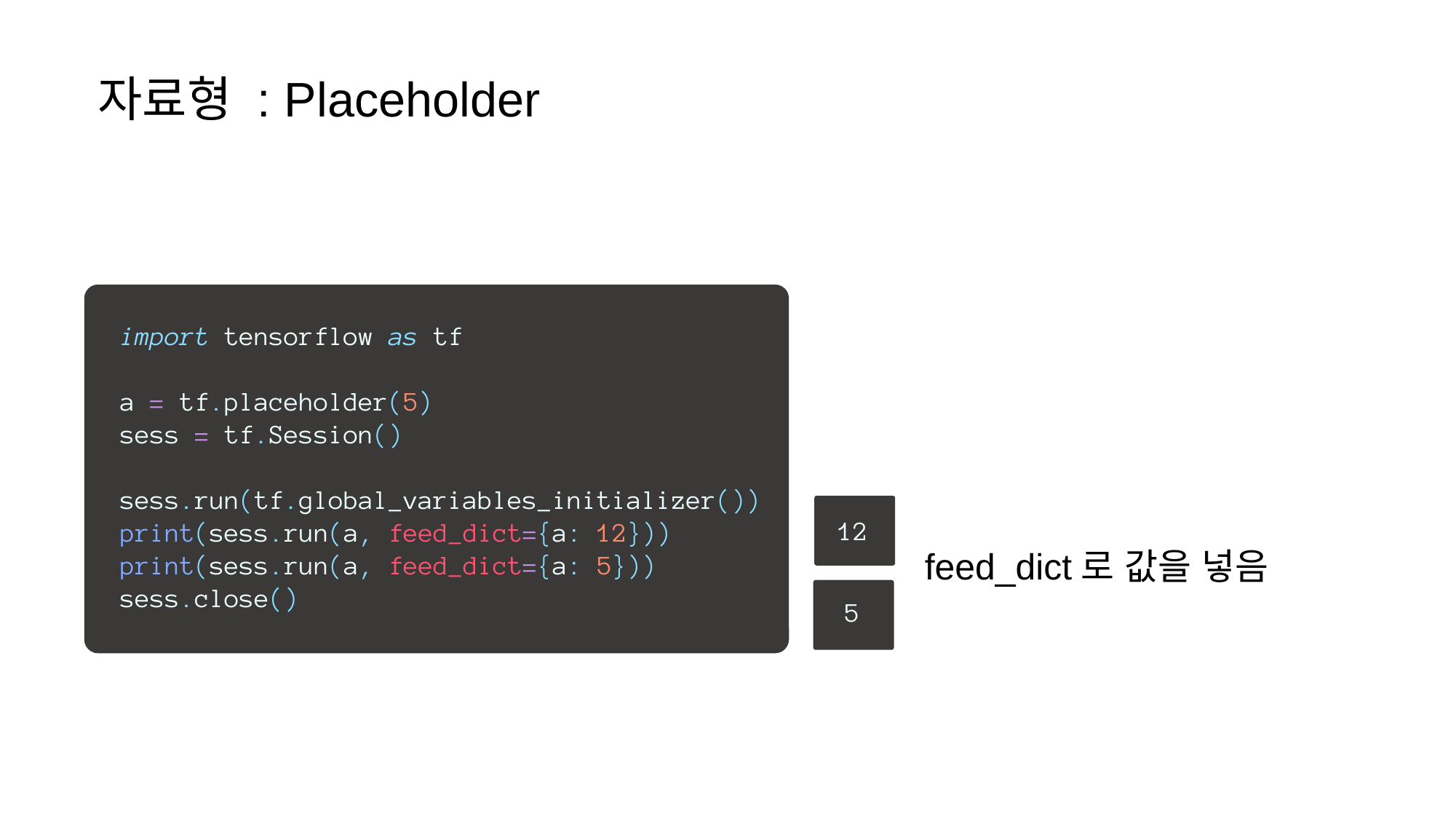

자료형 : Placeholder

import tensorflow as tf

a = tf.placeholder(5)
sess = tf.Session()

sess.run(tf.global_variables_initializer())
print(sess.run(a, feed_dict={a: 12}))
print(sess.run(a, feed_dict={a: 5}))
sess.close()

12
feed_dict로 값을 넣음

5